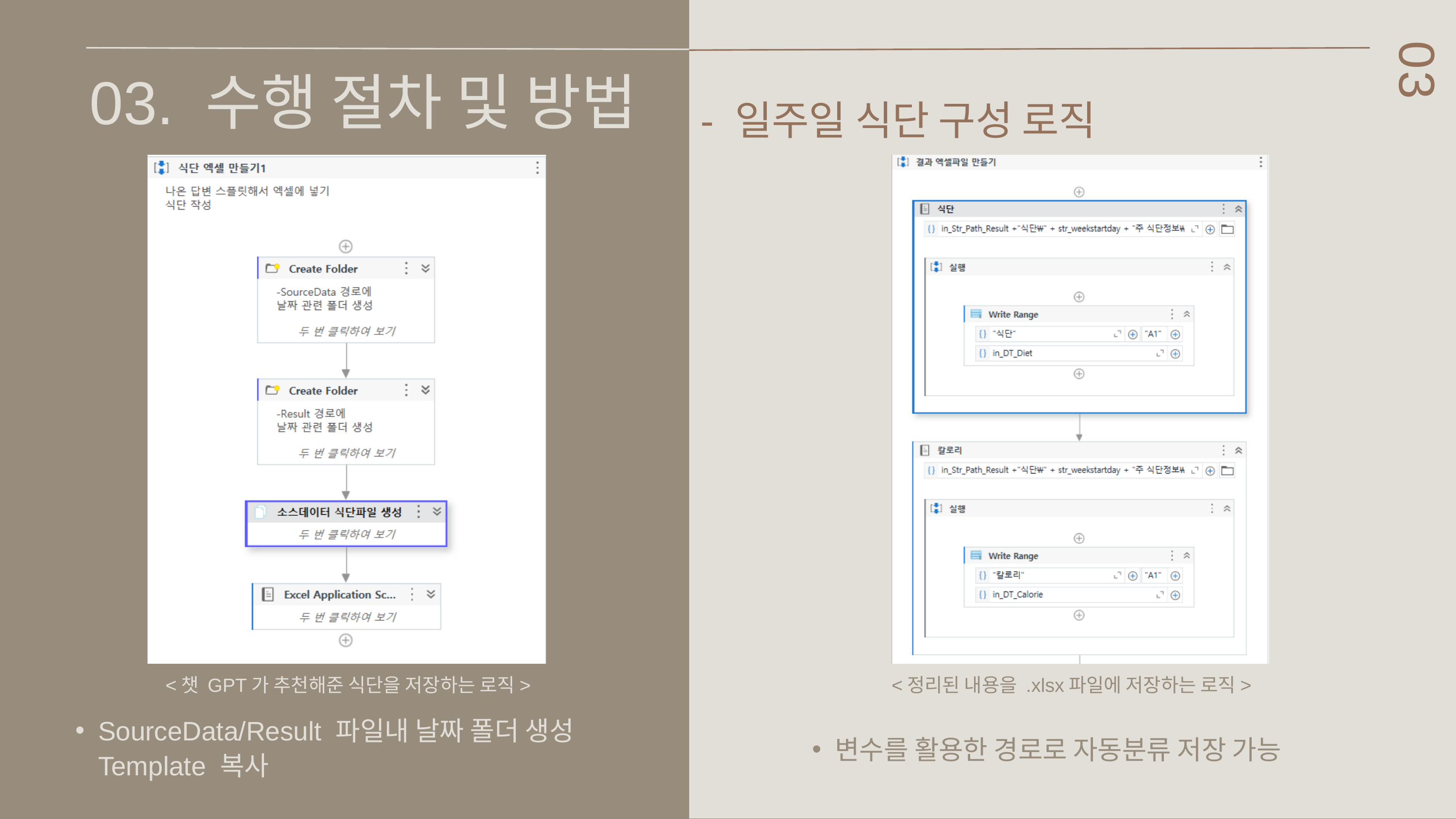

03. 수행 절차 및 방법
03
 - 일주일 식단 구성 로직

<정리된 내용을 .xlsx파일에 저장하는 로직>
<챗 GPT가 추천해준 식단을 저장하는 로직>
SourceData/Result 파일내 날짜 폴더 생성 Template 복사
변수를 활용한 경로로 자동분류 저장 가능